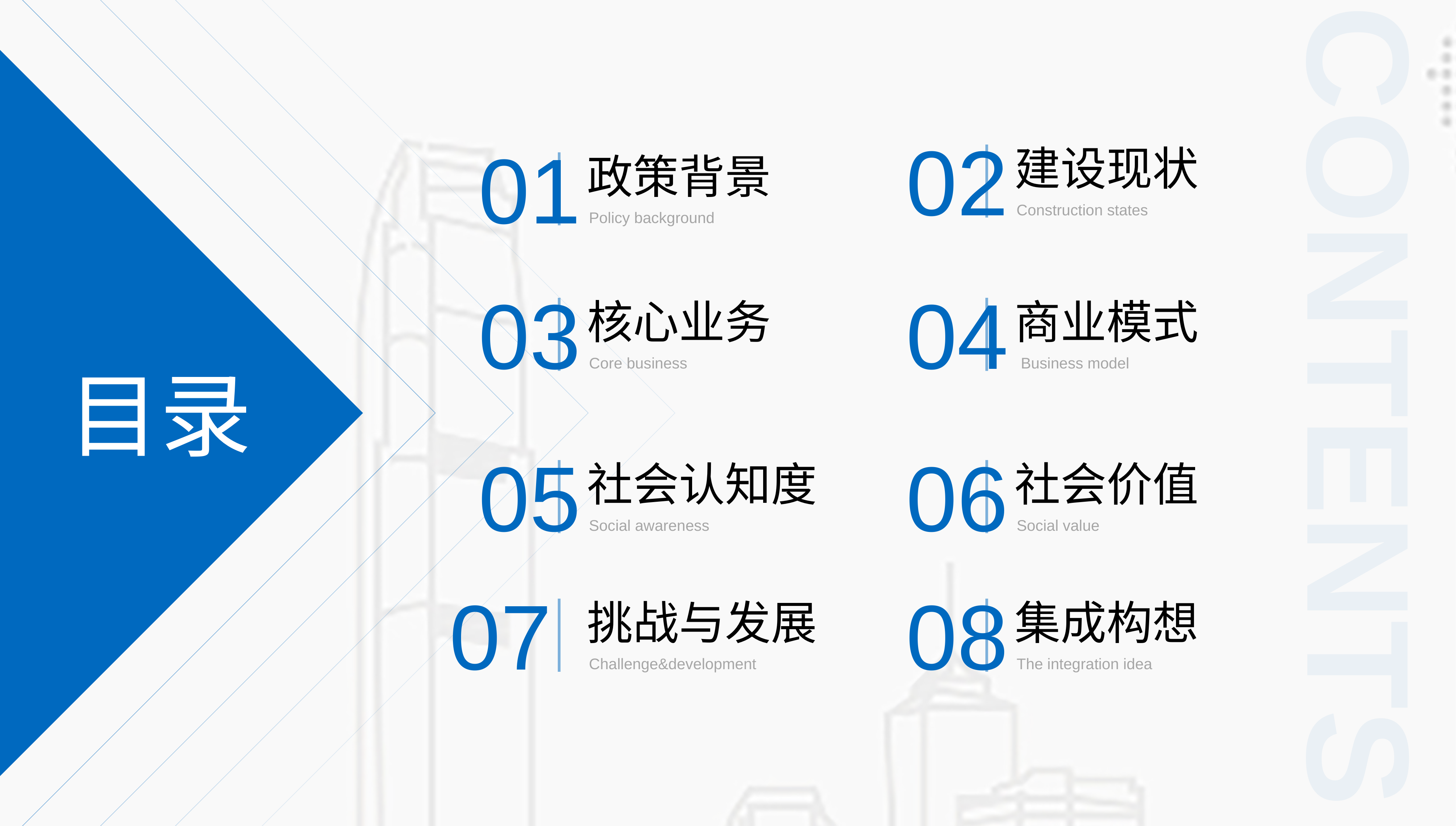

CONTENTS

02
建设现状

Construction states
01
政策背景

Policy background
03
核心业务

Core business
04
商业模式

 Business model
目录
06
社会价值

Social value
05
社会认知度

Social awareness
07
挑战与发展

Challenge&development
08
集成构想

The integration idea